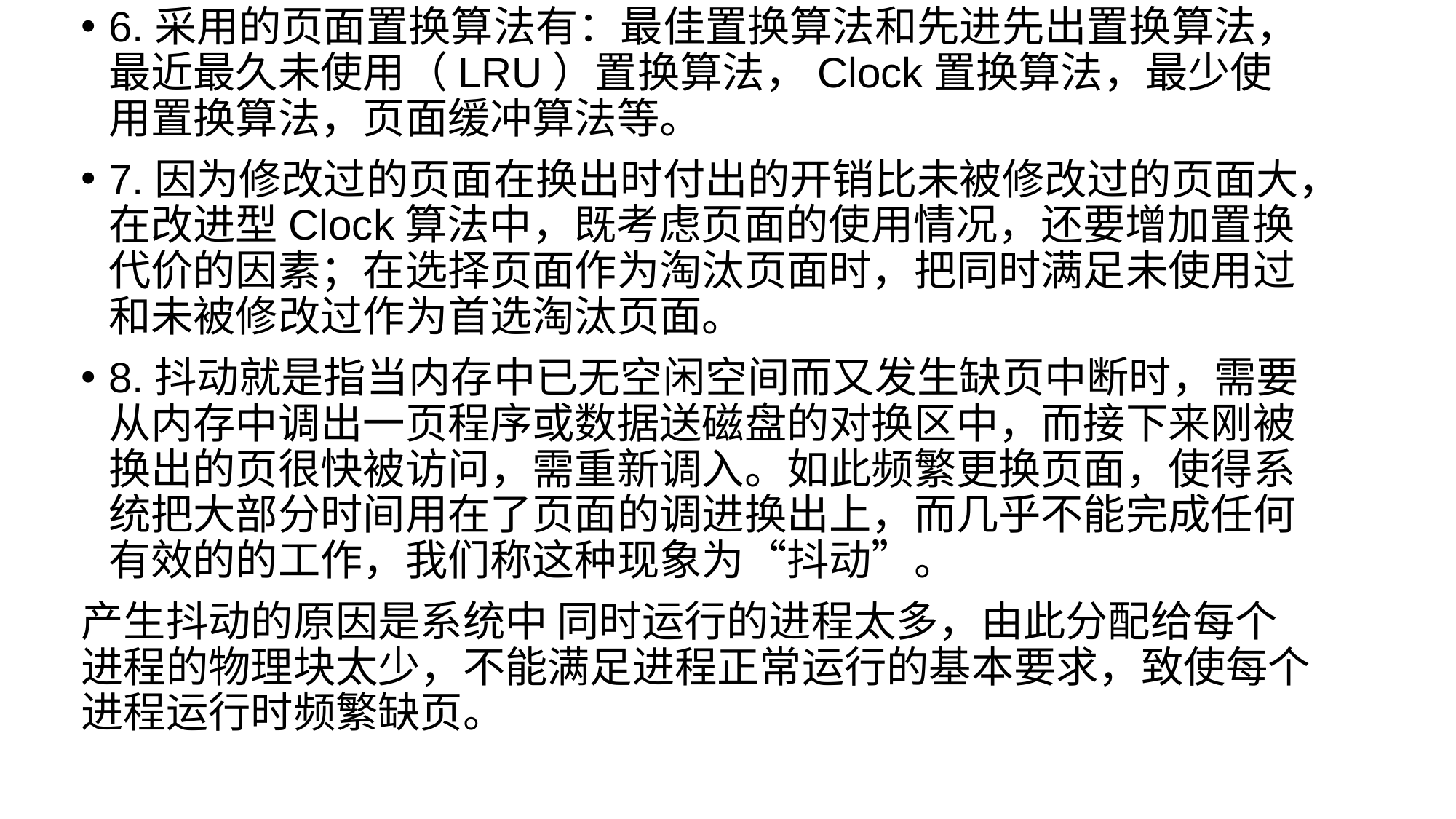

6.采用的页面置换算法有：最佳置换算法和先进先出置换算法，最近最久未使用（LRU）置换算法，Clock置换算法，最少使用置换算法，页面缓冲算法等。
7.因为修改过的页面在换出时付出的开销比未被修改过的页面大，在改进型Clock算法中，既考虑页面的使用情况，还要增加置换代价的因素；在选择页面作为淘汰页面时，把同时满足未使用过和未被修改过作为首选淘汰页面。
8.抖动就是指当内存中已无空闲空间而又发生缺页中断时，需要从内存中调出一页程序或数据送磁盘的对换区中，而接下来刚被换出的页很快被访问，需重新调入。如此频繁更换页面，使得系统把大部分时间用在了页面的调进换出上，而几乎不能完成任何有效的的工作，我们称这种现象为“抖动”。
产生抖动的原因是系统中 同时运行的进程太多，由此分配给每个进程的物理块太少，不能满足进程正常运行的基本要求，致使每个进程运行时频繁缺页。